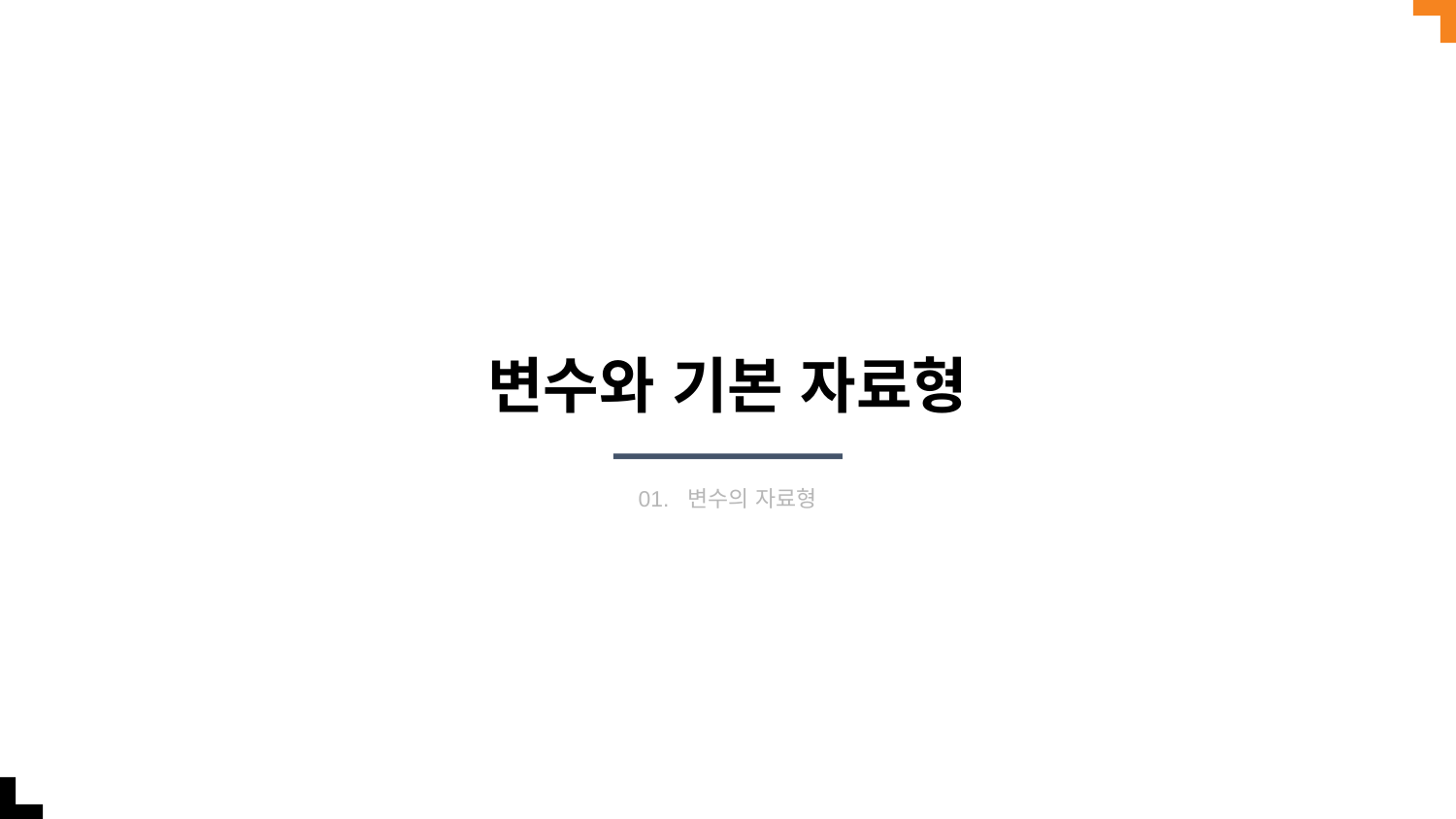

# 변수와 기본 자료형
01.  변수의 자료형